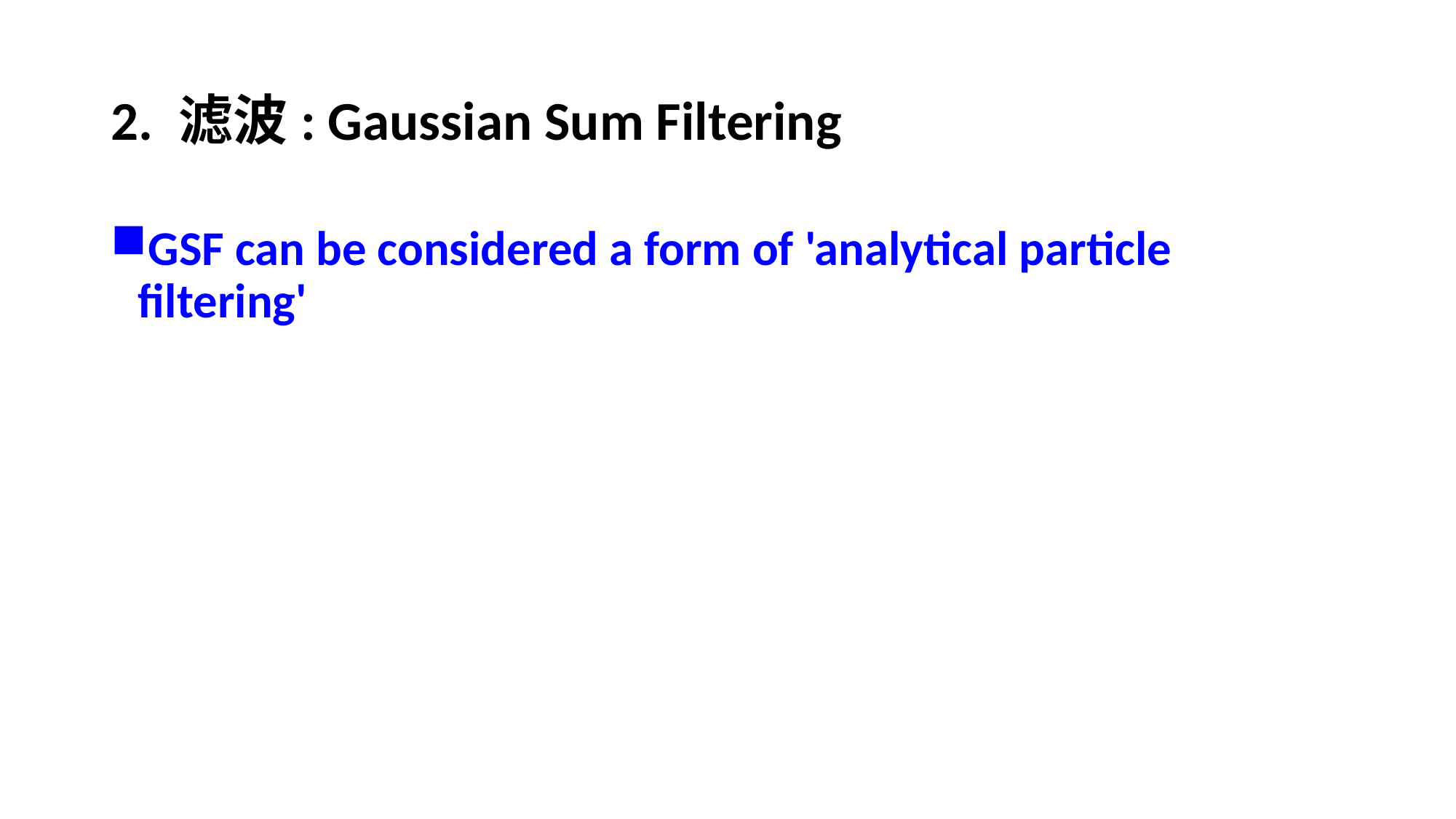

# 2. 滤波: Gaussian Sum Filtering
GSF can be considered a form of 'analytical particle filtering'